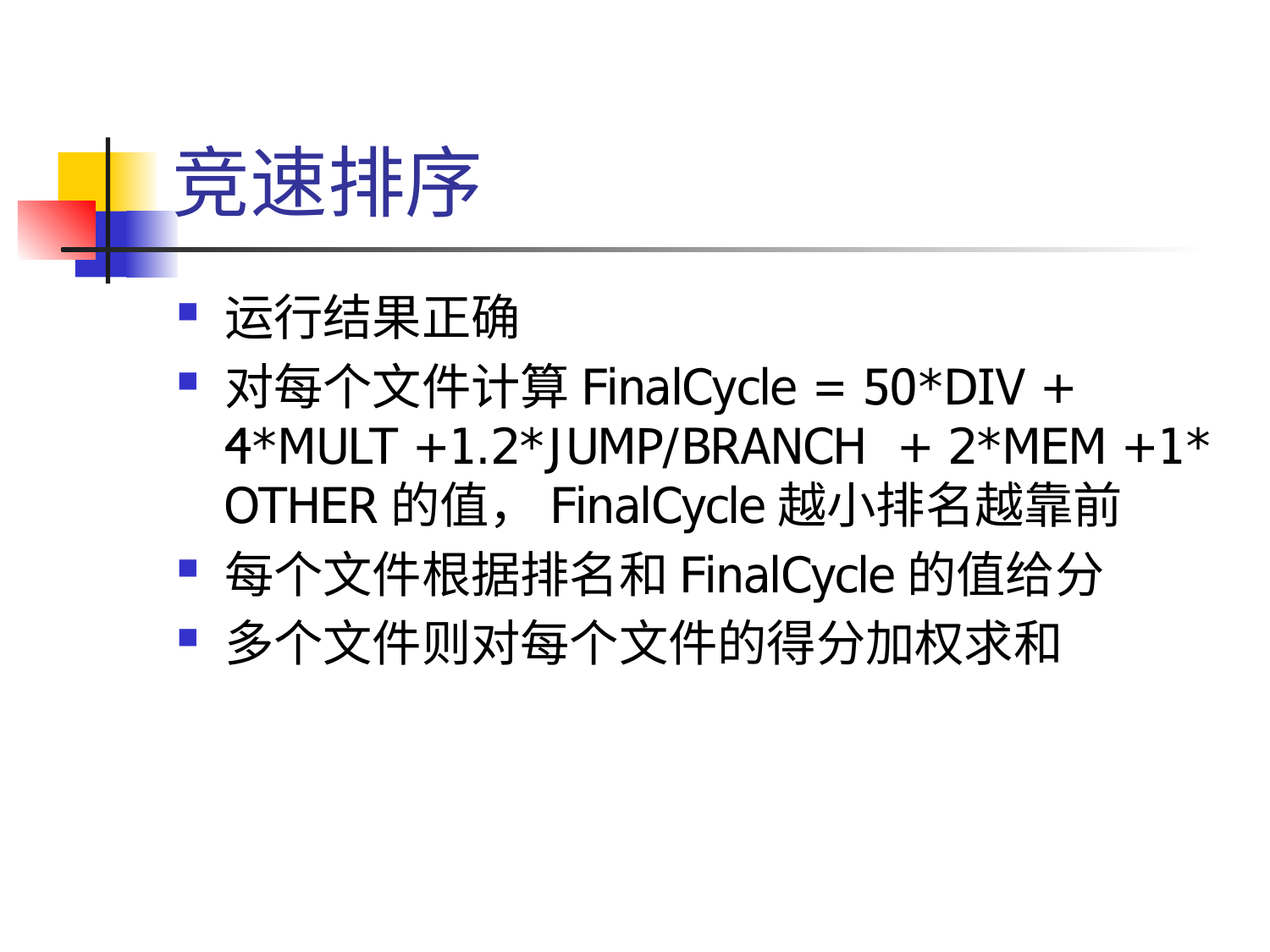

# 竞速排序
运行结果正确
对每个文件计算FinalCycle = 50*DIV + 4*MULT +1.2*JUMP/BRANCH  + 2*MEM +1* OTHER的值，FinalCycle越小排名越靠前
每个文件根据排名和FinalCycle的值给分
多个文件则对每个文件的得分加权求和